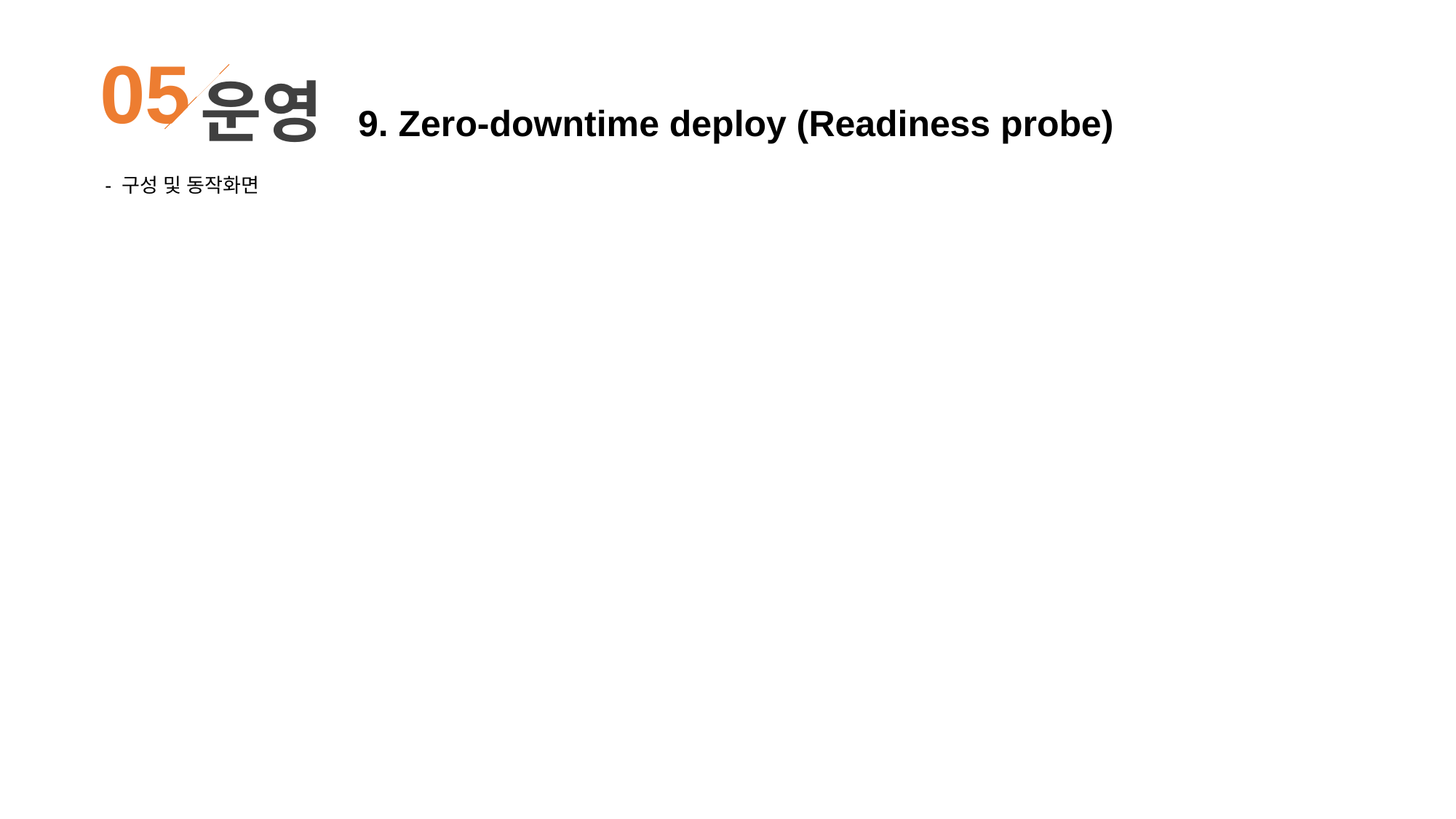

05

운영 9. Zero-downtime deploy (Readiness probe)

- 구성 및 동작화면